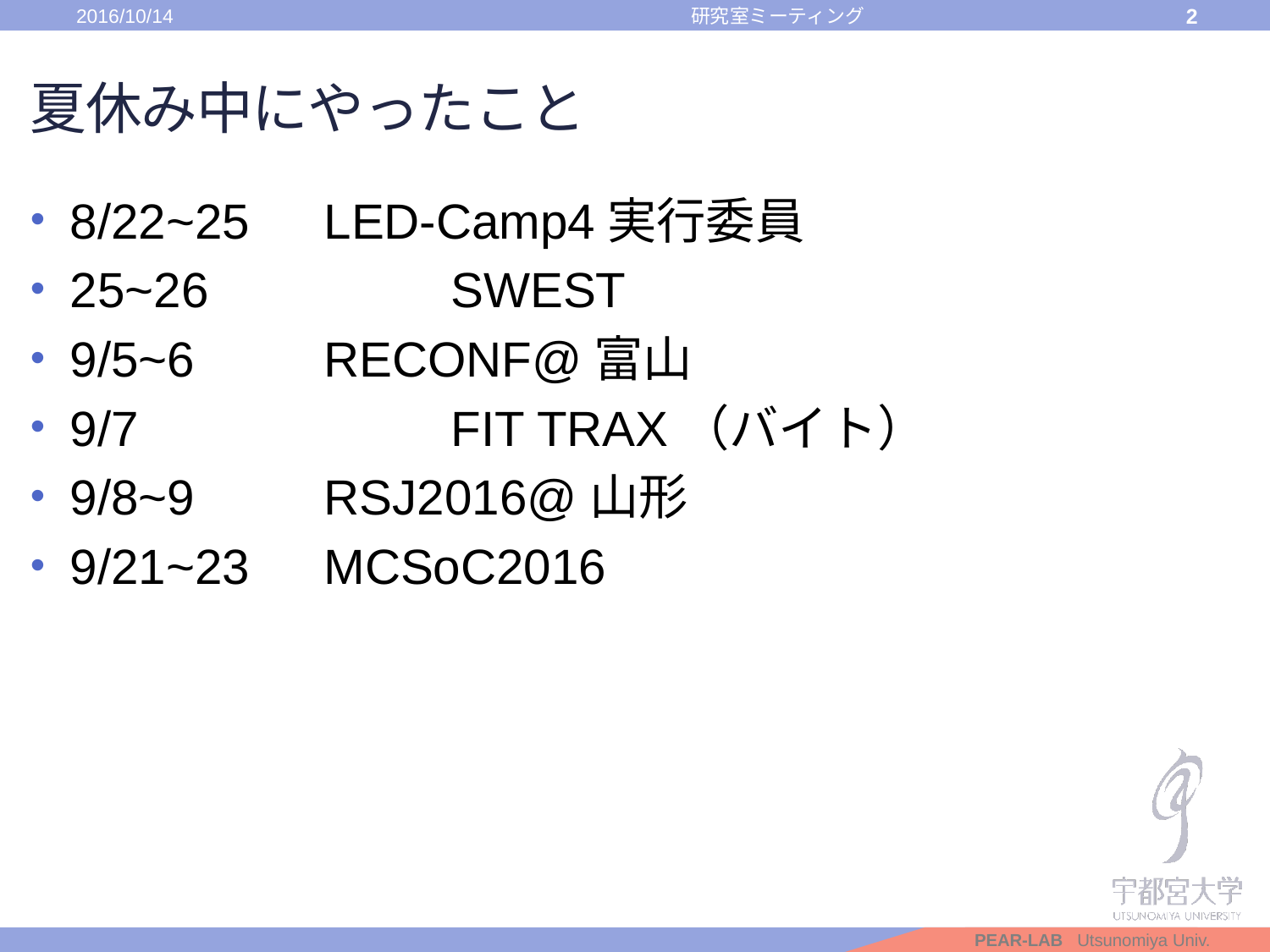

2016/10/14
2
研究室ミーティング
# 夏休み中にやったこと
8/22~25	LED-Camp4実行委員
25~26		SWEST
9/5~6		RECONF@富山
9/7			FIT TRAX（バイト）
9/8~9		RSJ2016@山形
9/21~23　	MCSoC2016